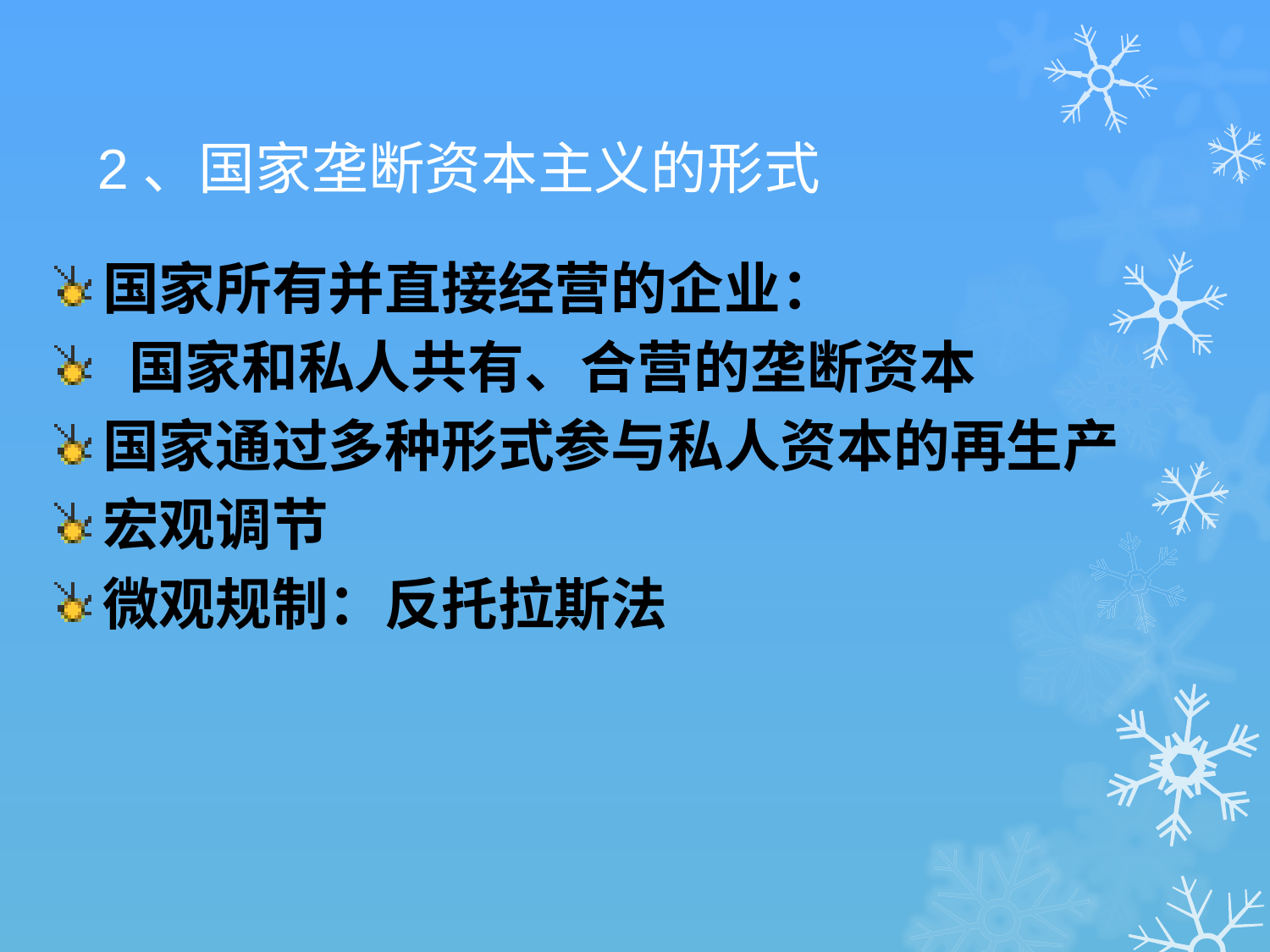

2、国家垄断资本主义的形式
国家所有并直接经营的企业：
 国家和私人共有、合营的垄断资本
国家通过多种形式参与私人资本的再生产
宏观调节
微观规制：反托拉斯法